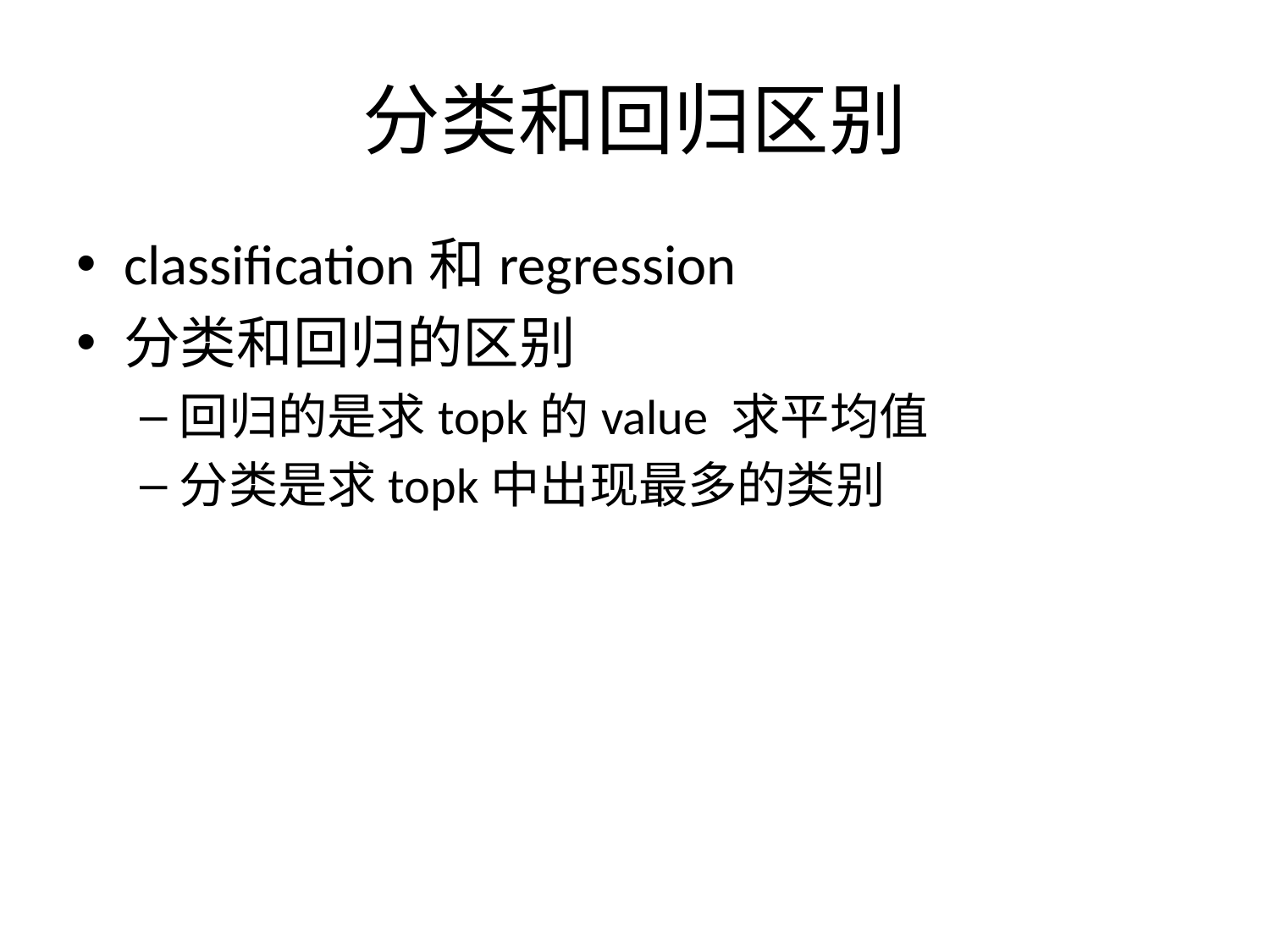

# 分类和回归区别
classification和regression
分类和回归的区别
回归的是求topk的value 求平均值
分类是求topk中出现最多的类别